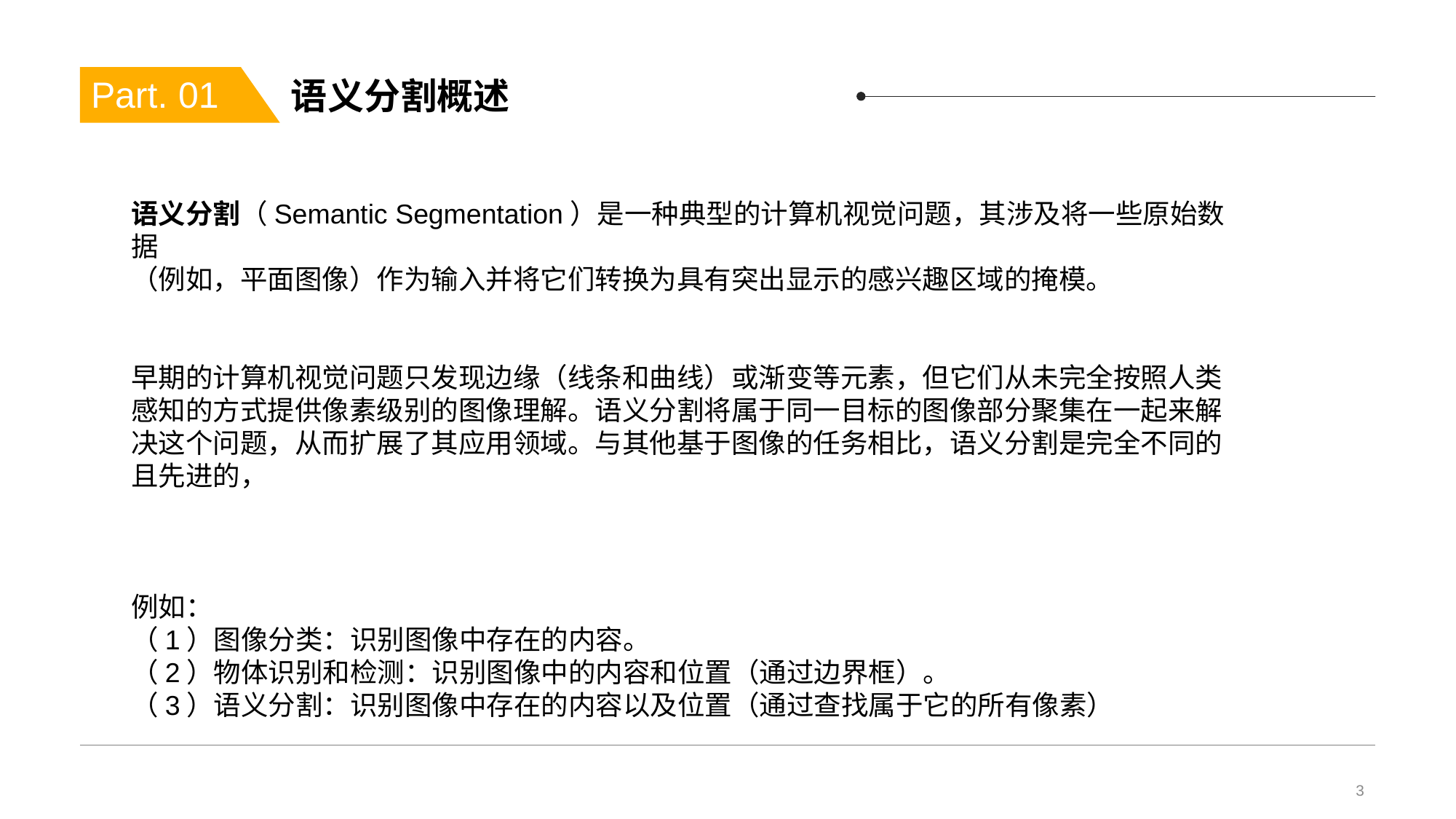

# 语义分割概述
Part.  01
语义分割（Semantic Segmentation）是一种典型的计算机视觉问题，其涉及将一些原始数据
（例如，平面图像）作为输入并将它们转换为具有突出显示的感兴趣区域的掩模。

早期的计算机视觉问题只发现边缘（线条和曲线）或渐变等元素，但它们从未完全按照人类
感知的方式提供像素级别的图像理解。语义分割将属于同一目标的图像部分聚集在一起来解决这个问题，从而扩展了其应用领域。与其他基于图像的任务相比，语义分割是完全不同的且先进的，

例如：
（1）图像分类：识别图像中存在的内容。
（2）物体识别和检测：识别图像中的内容和位置（通过边界框）。
（3）语义分割：识别图像中存在的内容以及位置（通过查找属于它的所有像素）
3